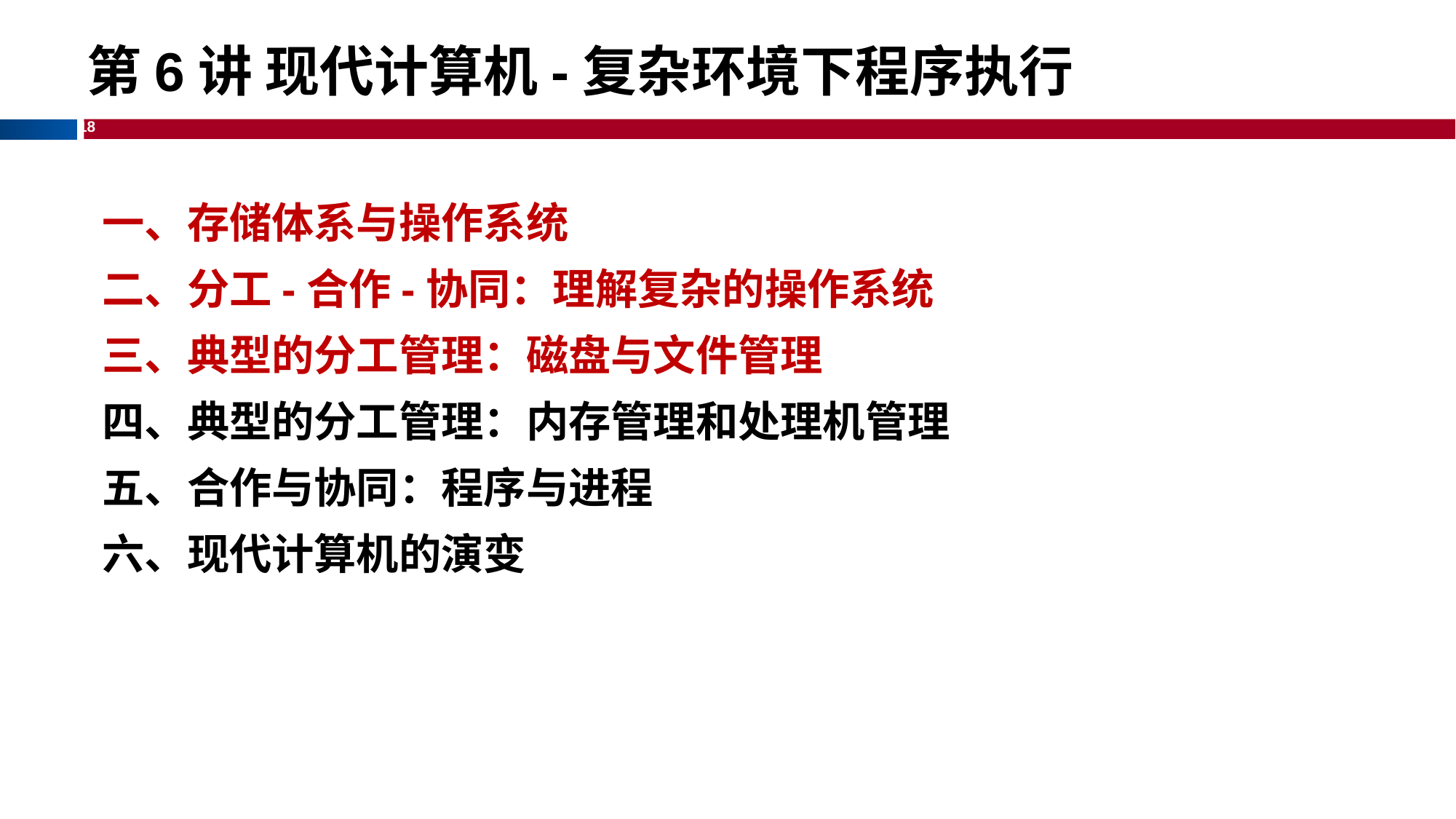

# 第6讲 现代计算机-复杂环境下程序执行
一、存储体系与操作系统
二、分工-合作-协同：理解复杂的操作系统
三、典型的分工管理：磁盘与文件管理
四、典型的分工管理：内存管理和处理机管理
五、合作与协同：程序与进程
六、现代计算机的演变